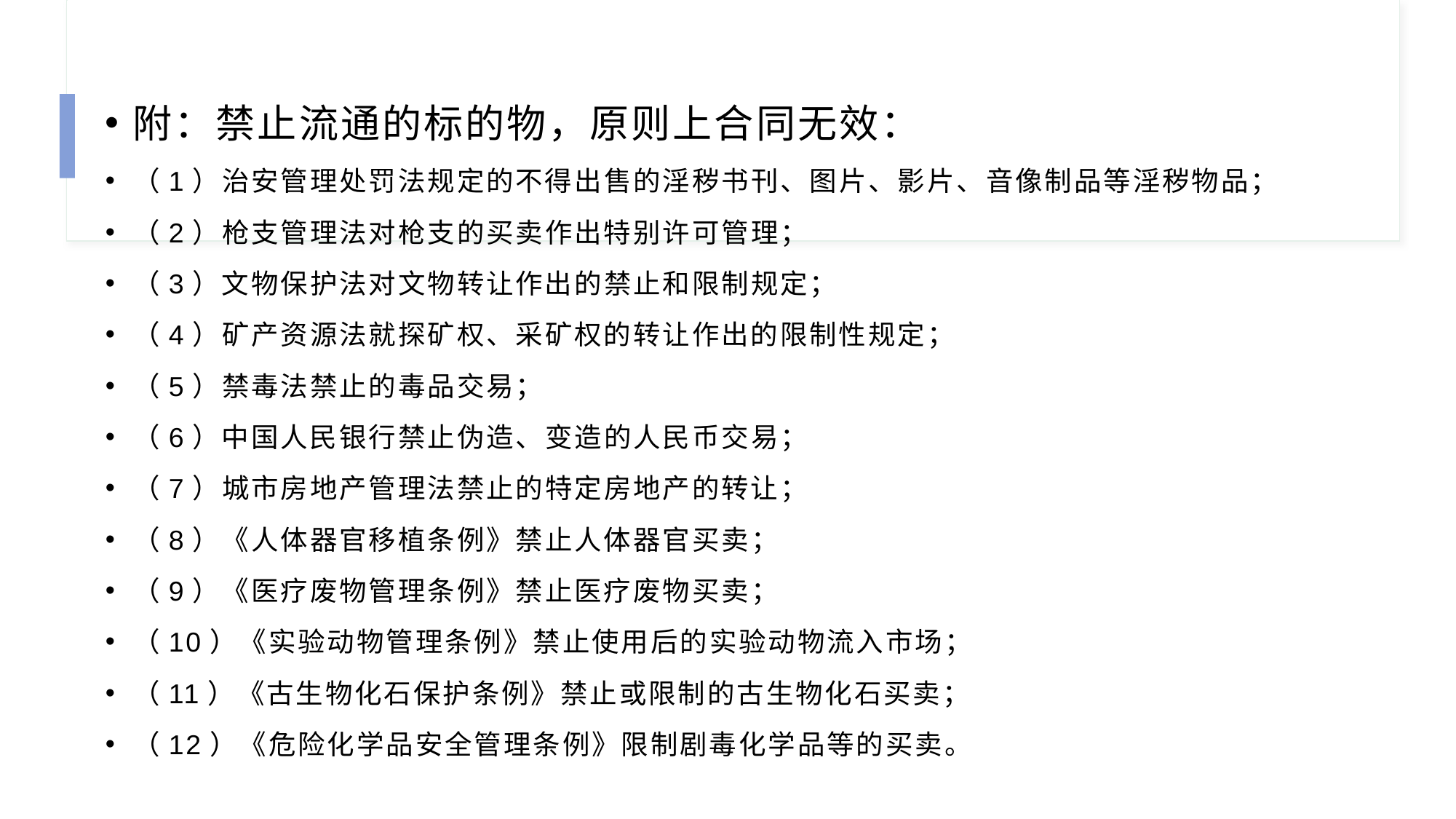

附：禁止流通的标的物，原则上合同无效：
（1）治安管理处罚法规定的不得出售的淫秽书刊、图片、影片、音像制品等淫秽物品；
（2）枪支管理法对枪支的买卖作出特别许可管理；
（3）文物保护法对文物转让作出的禁止和限制规定；
（4）矿产资源法就探矿权、采矿权的转让作出的限制性规定；
（5）禁毒法禁止的毒品交易；
（6）中国人民银行禁止伪造、变造的人民币交易；
（7）城市房地产管理法禁止的特定房地产的转让；
（8）《人体器官移植条例》禁止人体器官买卖；
（9）《医疗废物管理条例》禁止医疗废物买卖；
（10）《实验动物管理条例》禁止使用后的实验动物流入市场；
（11）《古生物化石保护条例》禁止或限制的古生物化石买卖；
（12）《危险化学品安全管理条例》限制剧毒化学品等的买卖。